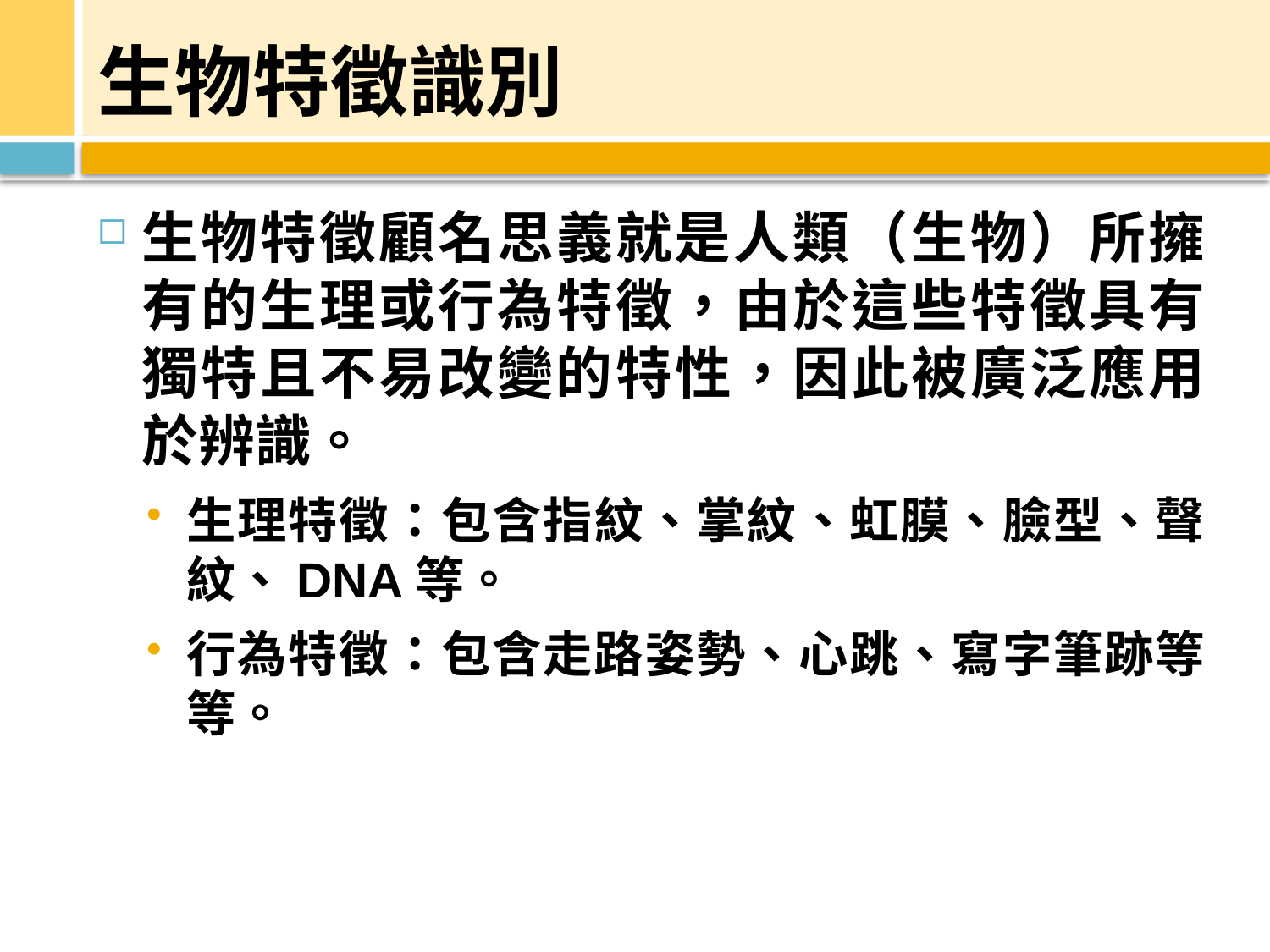

# 生物特徵識別
生物特徵顧名思義就是人類（生物）所擁有的生理或行為特徵，由於這些特徵具有獨特且不易改變的特性，因此被廣泛應用於辨識。
生理特徵：包含指紋、掌紋、虹膜、臉型、聲紋、DNA等。
行為特徵：包含走路姿勢、心跳、寫字筆跡等等。